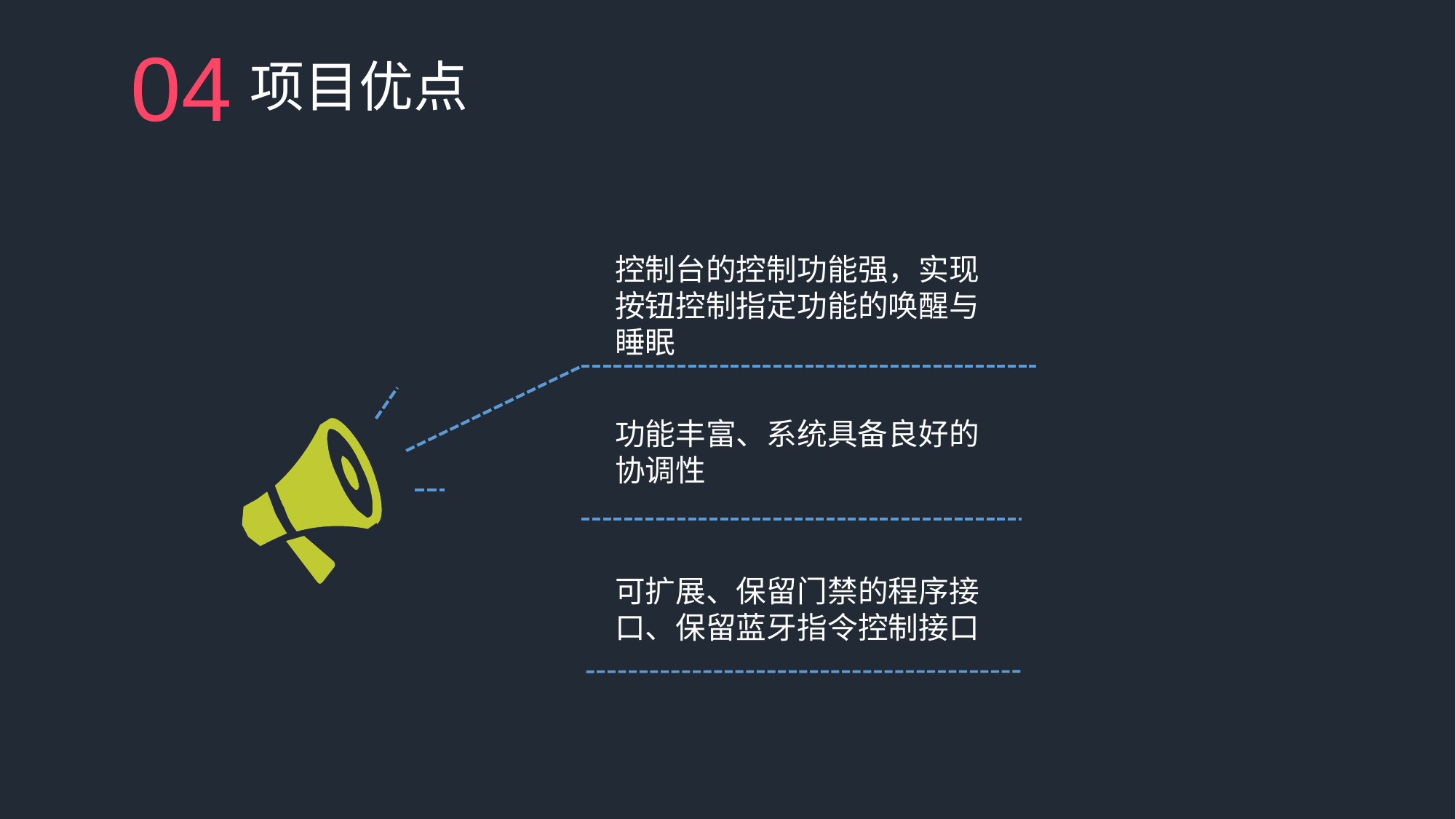

04
项目优点
控制台的控制功能强，实现按钮控制指定功能的唤醒与睡眠
功能丰富、系统具备良好的协调性

可扩展、保留门禁的程序接口、保留蓝牙指令控制接口